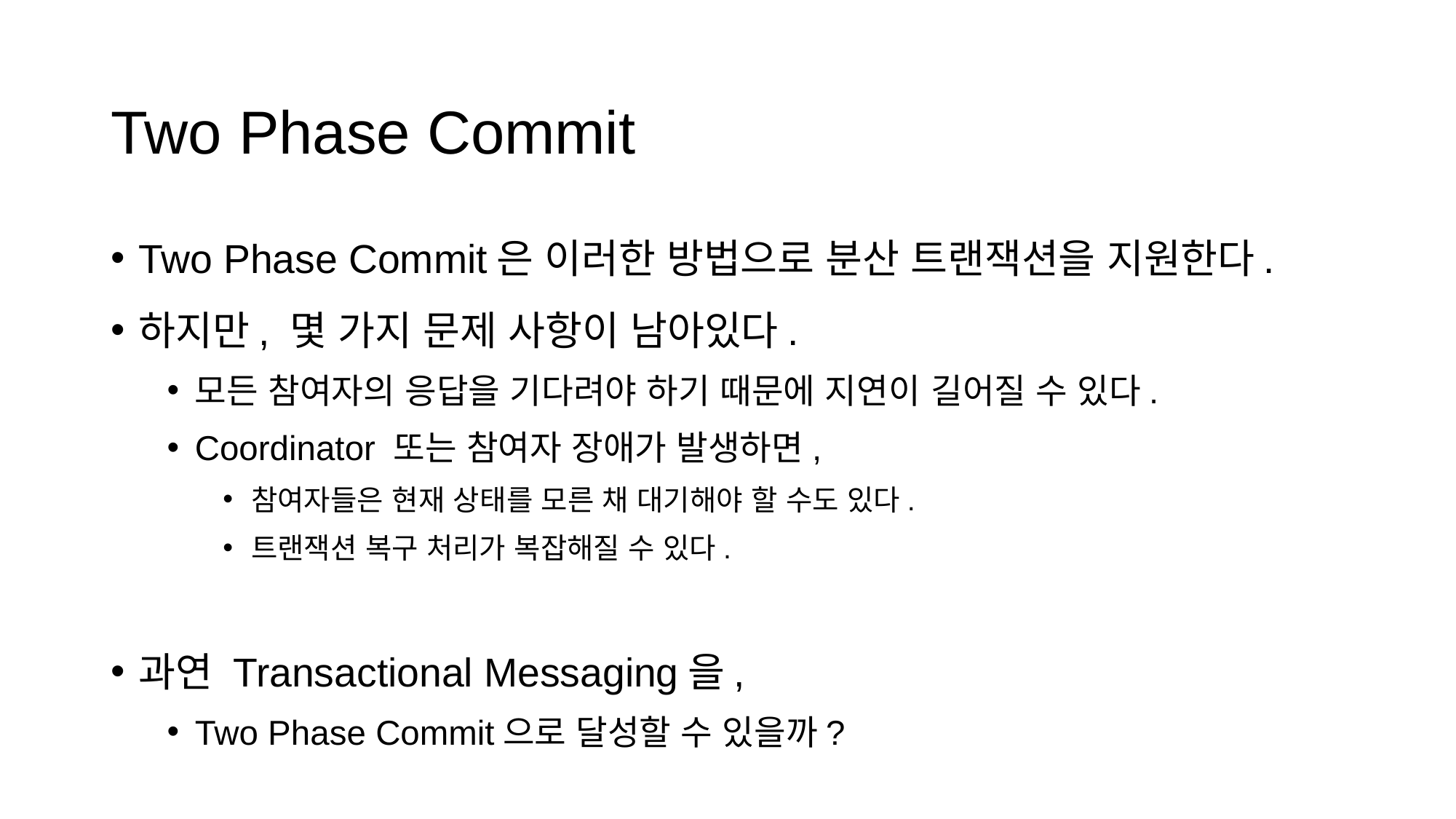

# Two Phase Commit
Two Phase Commit은 이러한 방법으로 분산 트랜잭션을 지원한다.
하지만, 몇 가지 문제 사항이 남아있다.
모든 참여자의 응답을 기다려야 하기 때문에 지연이 길어질 수 있다.
Coordinator 또는 참여자 장애가 발생하면,
참여자들은 현재 상태를 모른 채 대기해야 할 수도 있다.
트랜잭션 복구 처리가 복잡해질 수 있다.

과연 Transactional Messaging을,
Two Phase Commit으로 달성할 수 있을까?